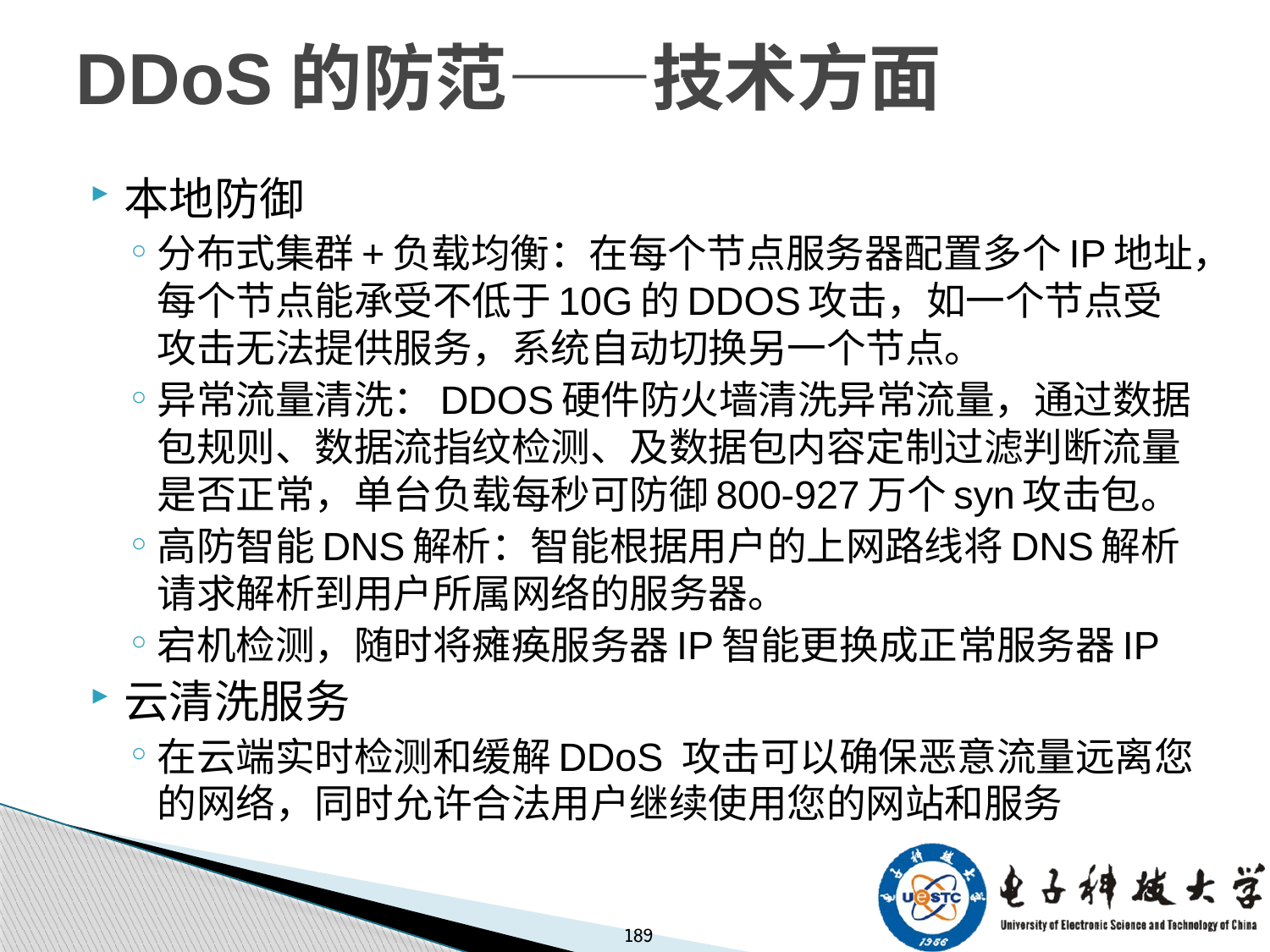

# DDoS的防范——技术方面
本地防御
分布式集群+负载均衡：在每个节点服务器配置多个IP地址，每个节点能承受不低于10G的DDOS攻击，如一个节点受攻击无法提供服务，系统自动切换另一个节点。
异常流量清洗：DDOS硬件防火墙清洗异常流量，通过数据包规则、数据流指纹检测、及数据包内容定制过滤判断流量是否正常，单台负载每秒可防御800-927万个syn攻击包。
高防智能DNS解析：智能根据用户的上网路线将DNS解析请求解析到用户所属网络的服务器。
宕机检测，随时将瘫痪服务器IP智能更换成正常服务器IP
云清洗服务
在云端实时检测和缓解DDoS 攻击可以确保恶意流量远离您的网络，同时允许合法用户继续使用您的网站和服务
189